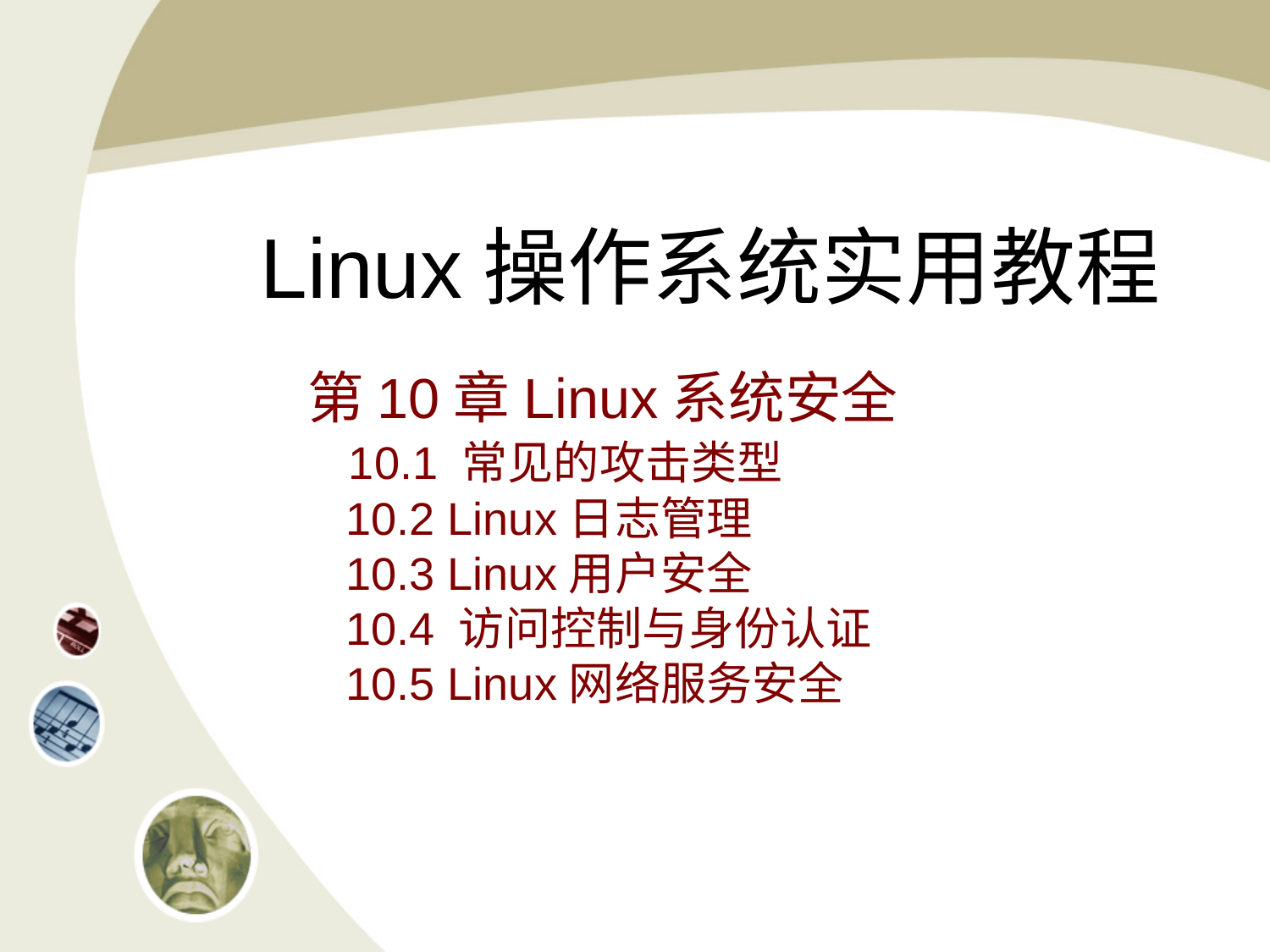

# Linux操作系统实用教程
第10章Linux系统安全
   10.1 常见的攻击类型
   10.2 Linux日志管理
   10.3 Linux用户安全
   10.4 访问控制与身份认证
   10.5 Linux网络服务安全